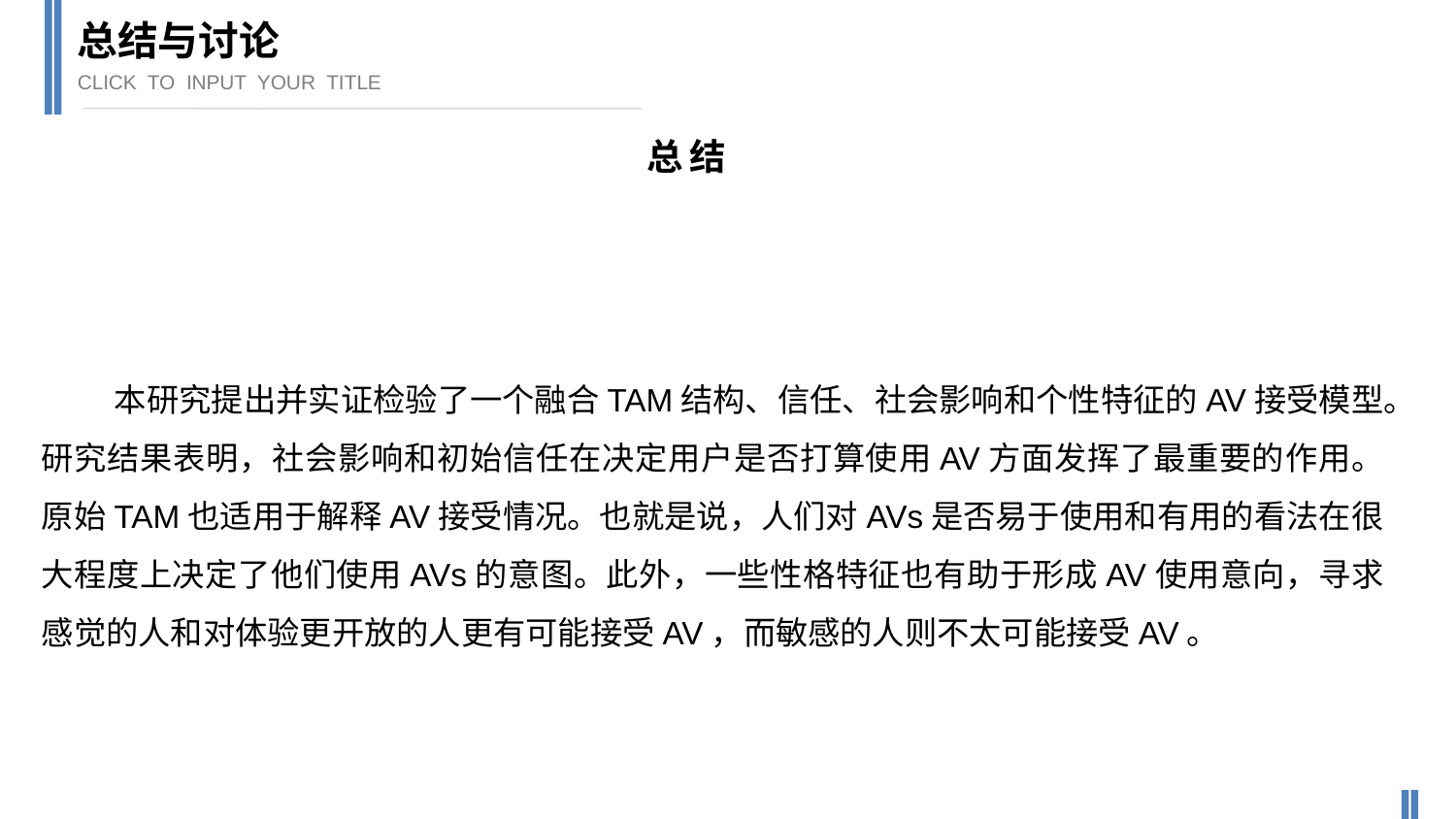

总结与讨论
CLICK  TO  INPUT  YOUR  TITLE
总结
本研究提出并实证检验了一个融合TAM结构、信任、社会影响和个性特征的AV接受模型。研究结果表明，社会影响和初始信任在决定用户是否打算使用AV方面发挥了最重要的作用。原始TAM也适用于解释AV接受情况。也就是说，人们对AVs是否易于使用和有用的看法在很大程度上决定了他们使用AVs的意图。此外，一些性格特征也有助于形成AV使用意向，寻求感觉的人和对体验更开放的人更有可能接受AV，而敏感的人则不太可能接受AV。